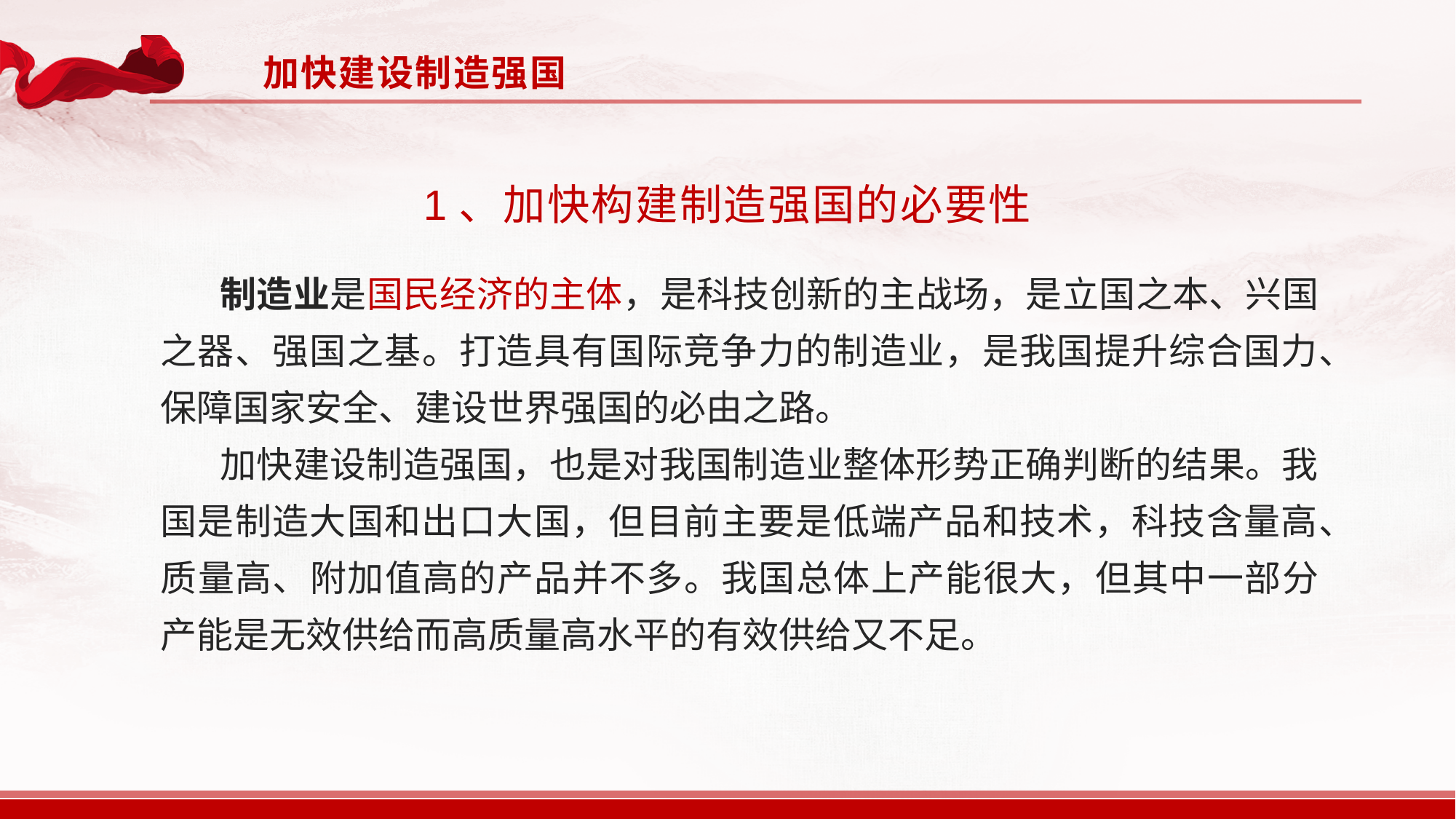

加快建设制造强国
1、加快构建制造强国的必要性
      制造业是国民经济的主体，是科技创新的主战场，是立国之本、兴国之器、强国之基。打造具有国际竞争力的制造业，是我国提升综合国力、保障国家安全、建设世界强国的必由之路。
      加快建设制造强国，也是对我国制造业整体形势正确判断的结果。我国是制造大国和出口大国，但目前主要是低端产品和技术，科技含量高、质量高、附加值高的产品并不多。我国总体上产能很大，但其中一部分产能是无效供给而高质量高水平的有效供给又不足。